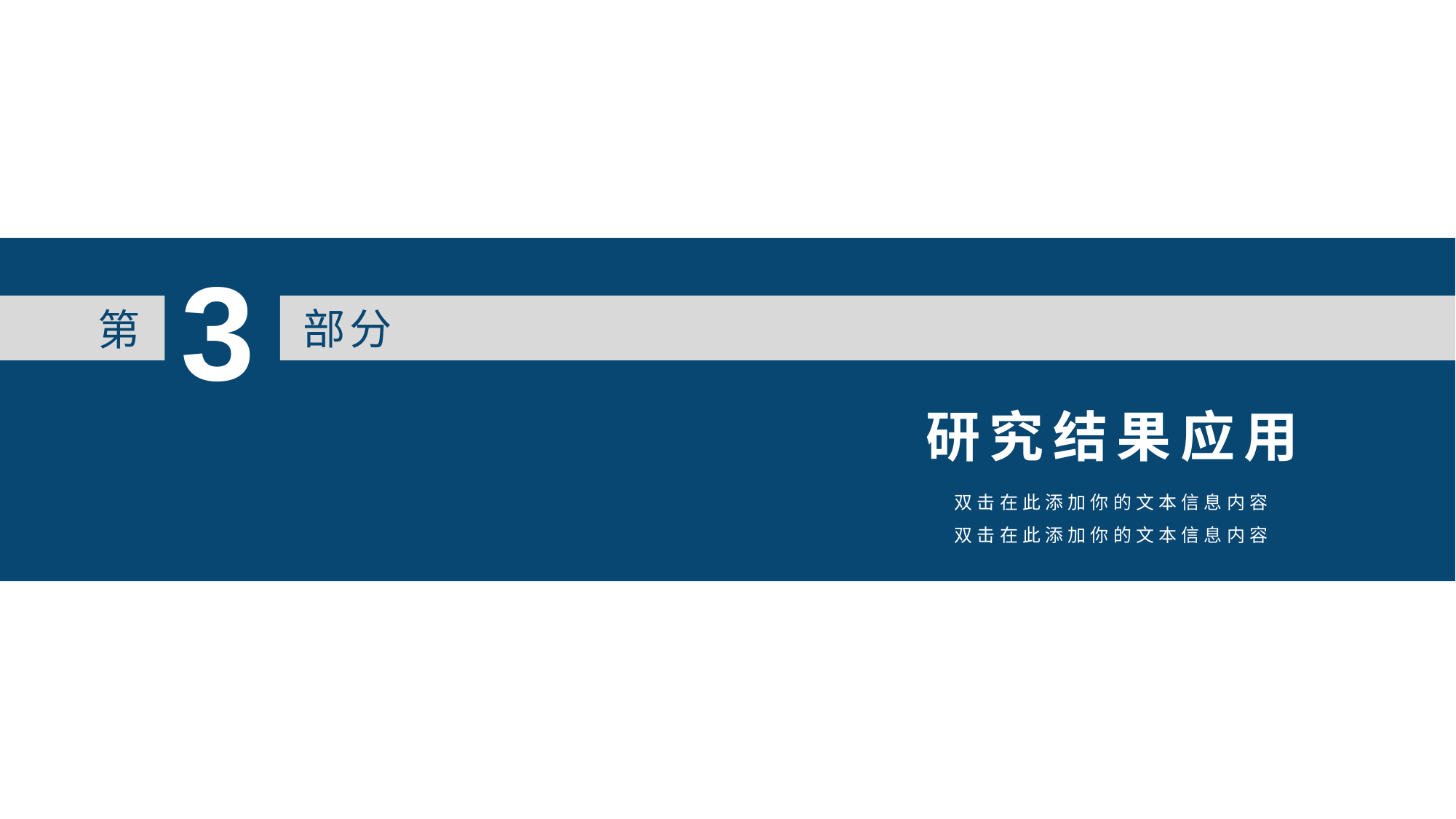

3

部分
第
研究结果应用
双击在此添加你的文本信息内容双击在此添加你的文本信息内容